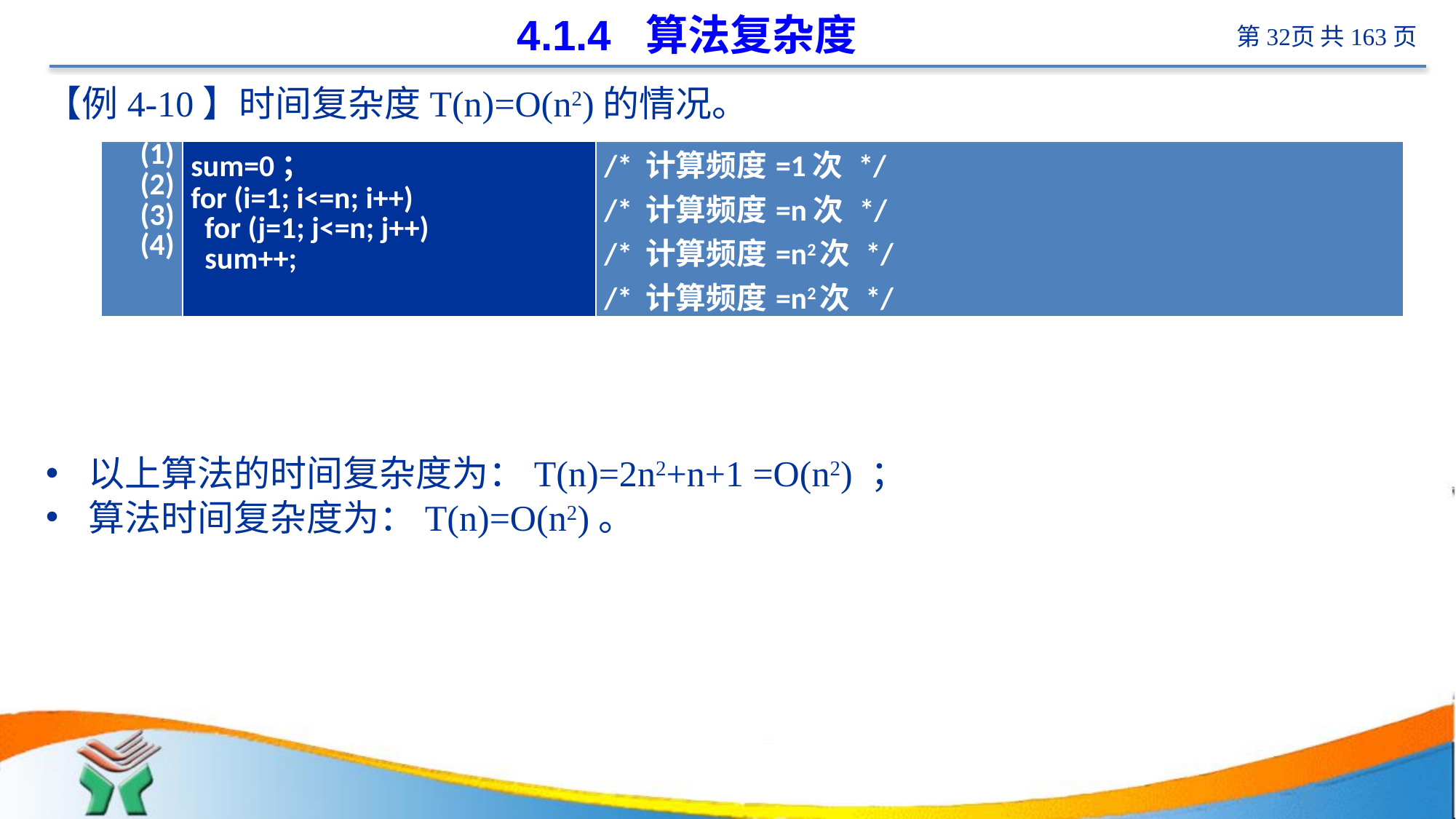

# 4.1.4  算法复杂度
【例4-10】时间复杂度T(n)=O(n2)的情况。

以上算法的时间复杂度为：T(n)=2n2+n+1 =O(n2) ；
算法时间复杂度为：T(n)=O(n2)。

| (1) (2) (3) (4) | sum=0； for (i=1; i<=n; i++) for (j=1; j<=n; j++) sum++; | /\* 计算频度=1次 \*/ /\* 计算频度=n次 \*/ /\* 计算频度=n2次 \*/ /\* 计算频度=n2次 \*/ |
| --- | --- | --- |